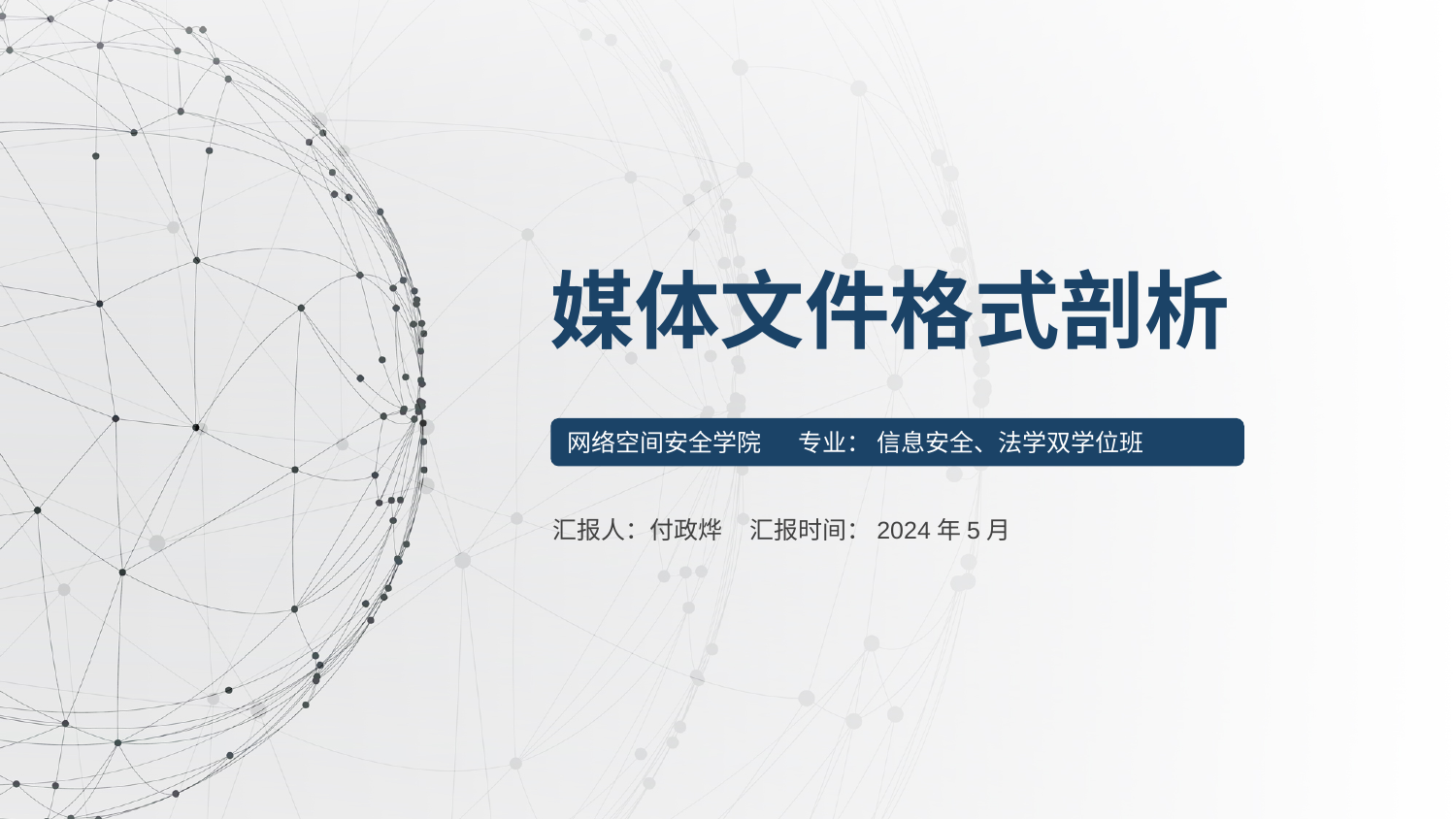

媒体文件格式剖析
网络空间安全学院       专业： 信息安全、法学双学位班
汇报人：付政烨     汇报时间：2024年5月